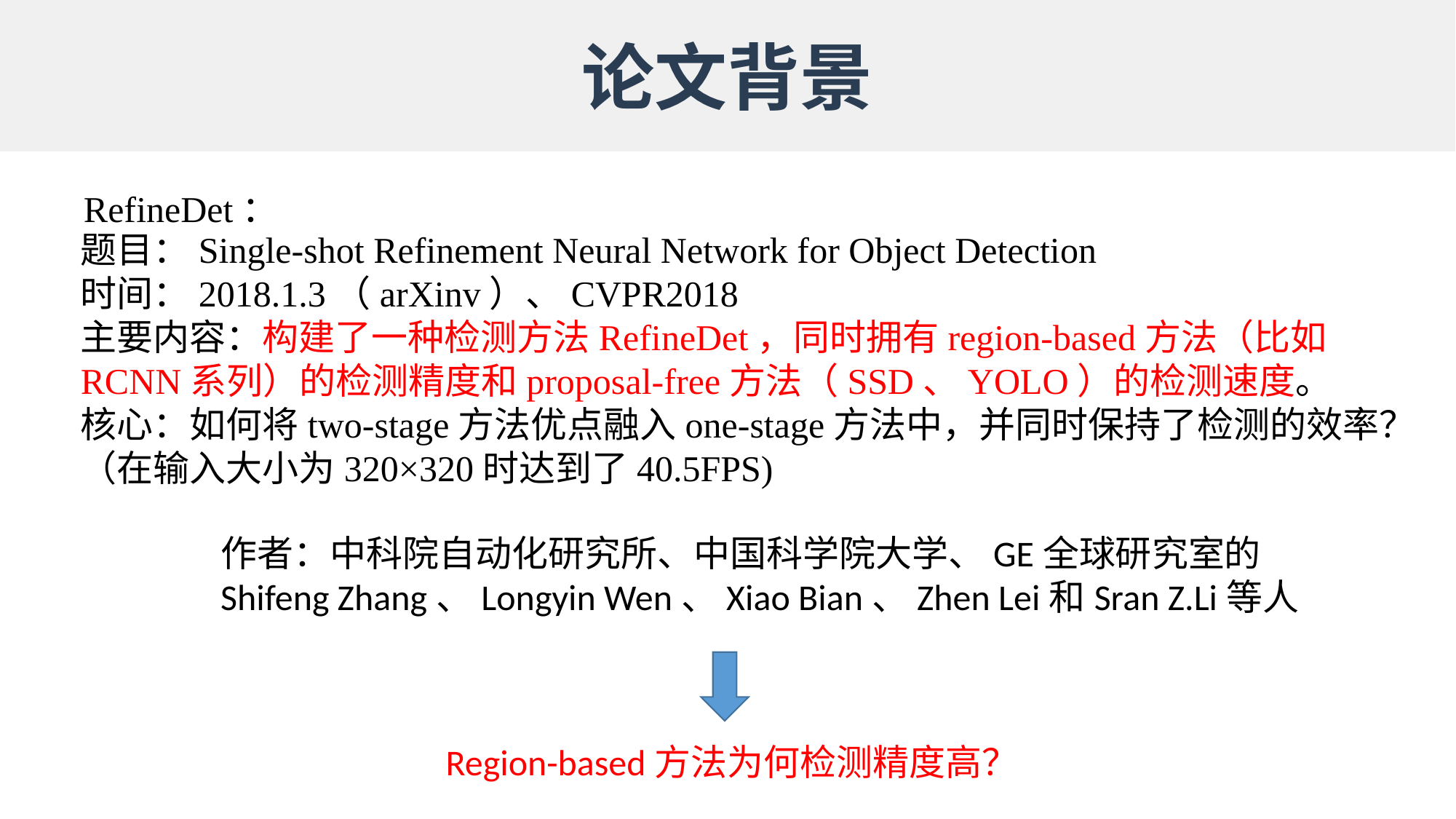

论文背景
RefineDet：
题目：Single-shot Refinement Neural Network for Object Detection
时间：2018.1.3（arXinv）、CVPR2018
主要内容：构建了一种检测方法RefineDet，同时拥有region-based方法（比如RCNN系列）的检测精度和proposal-free方法（SSD、YOLO）的检测速度。
核心：如何将two-stage方法优点融入one-stage方法中，并同时保持了检测的效率？（在输入大小为320×320时达到了40.5FPS)
作者：中科院自动化研究所、中国科学院大学、GE全球研究室的Shifeng Zhang、Longyin Wen、Xiao Bian、Zhen Lei和Sran Z.Li等人

Region-based方法为何检测精度高？